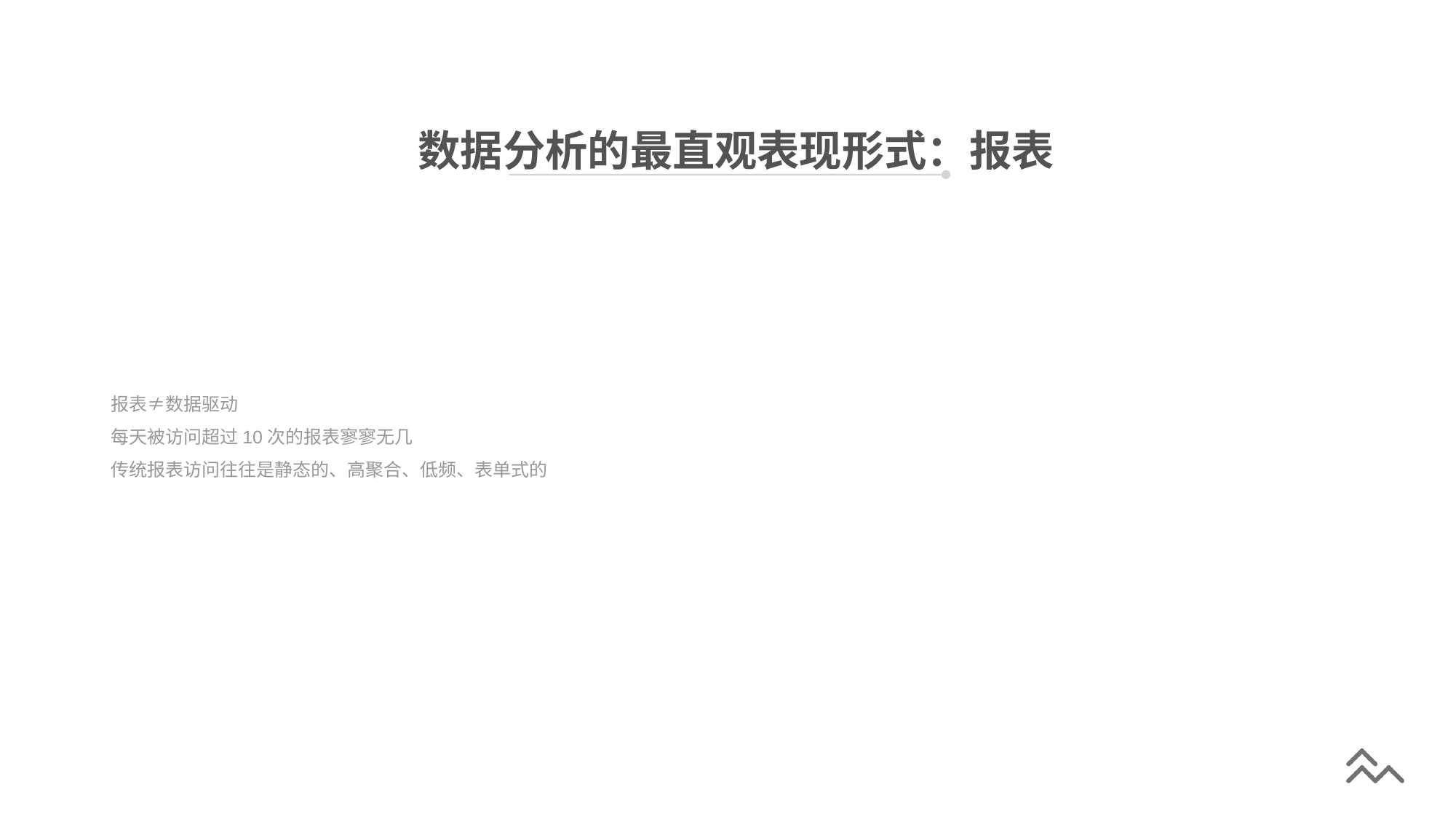

# 数据分析的最直观表现形式：报表

报表≠数据驱动
每天被访问超过10次的报表寥寥无几
传统报表访问往往是静态的、高聚合、低频、表单式的